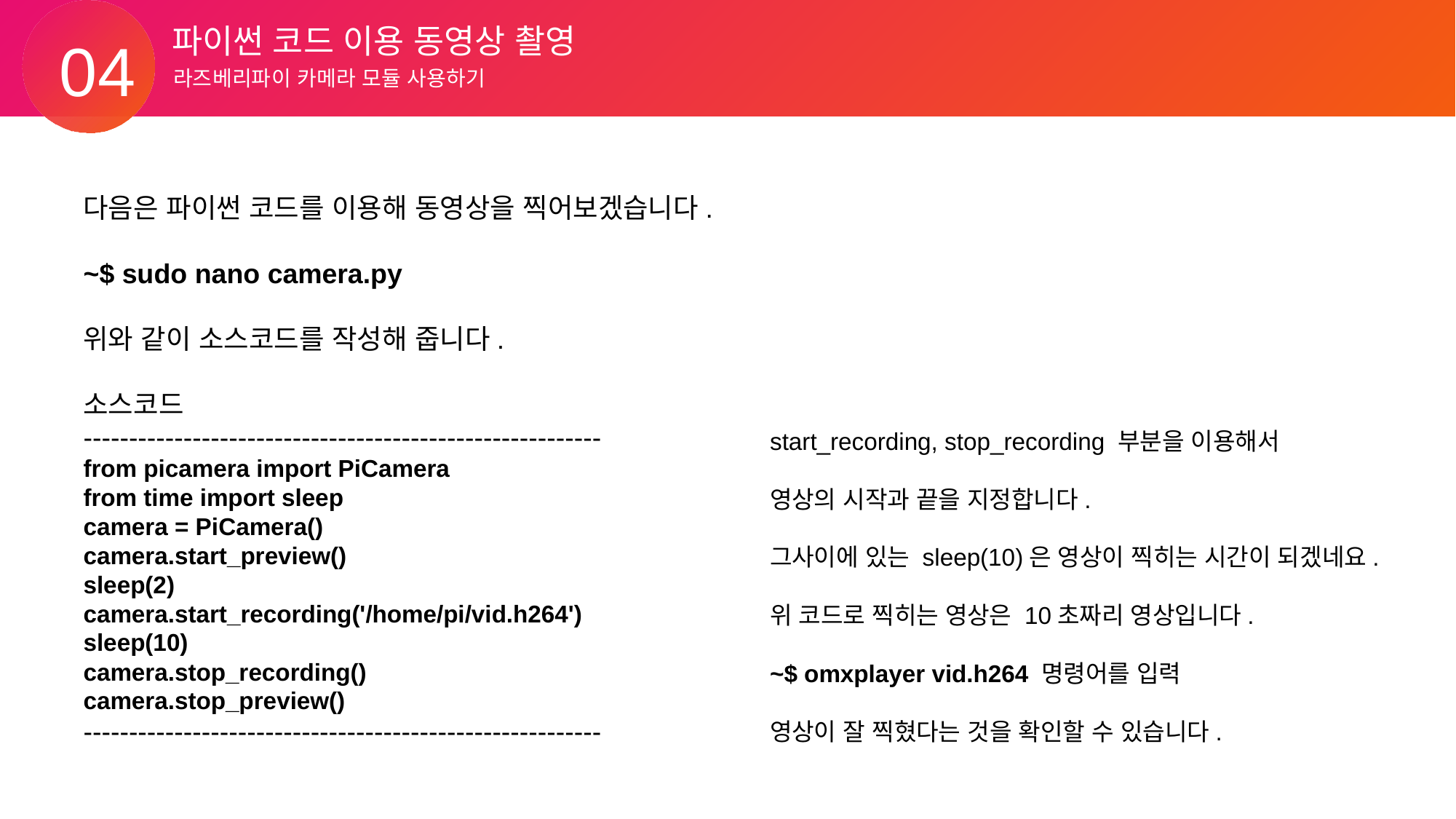

파이썬 코드 이용 동영상 촬영
04
라즈베리파이 카메라 모듈 사용하기
다음은 파이썬 코드를 이용해 동영상을 찍어보겠습니다.

~$ sudo nano camera.py

위와 같이 소스코드를 작성해 줍니다.

소스코드
---------------------------------------------------------
from picamera import PiCamera
from time import sleep
camera = PiCamera()
camera.start_preview()
sleep(2)
camera.start_recording('/home/pi/vid.h264')
sleep(10)
camera.stop_recording()
camera.stop_preview()
---------------------------------------------------------
start_recording, stop_recording 부분을 이용해서

영상의 시작과 끝을 지정합니다.

그사이에 있는 sleep(10)은 영상이 찍히는 시간이 되겠네요.

위 코드로 찍히는 영상은 10초짜리 영상입니다.

~$ omxplayer vid.h264 명령어를 입력

영상이 잘 찍혔다는 것을 확인할 수 있습니다.